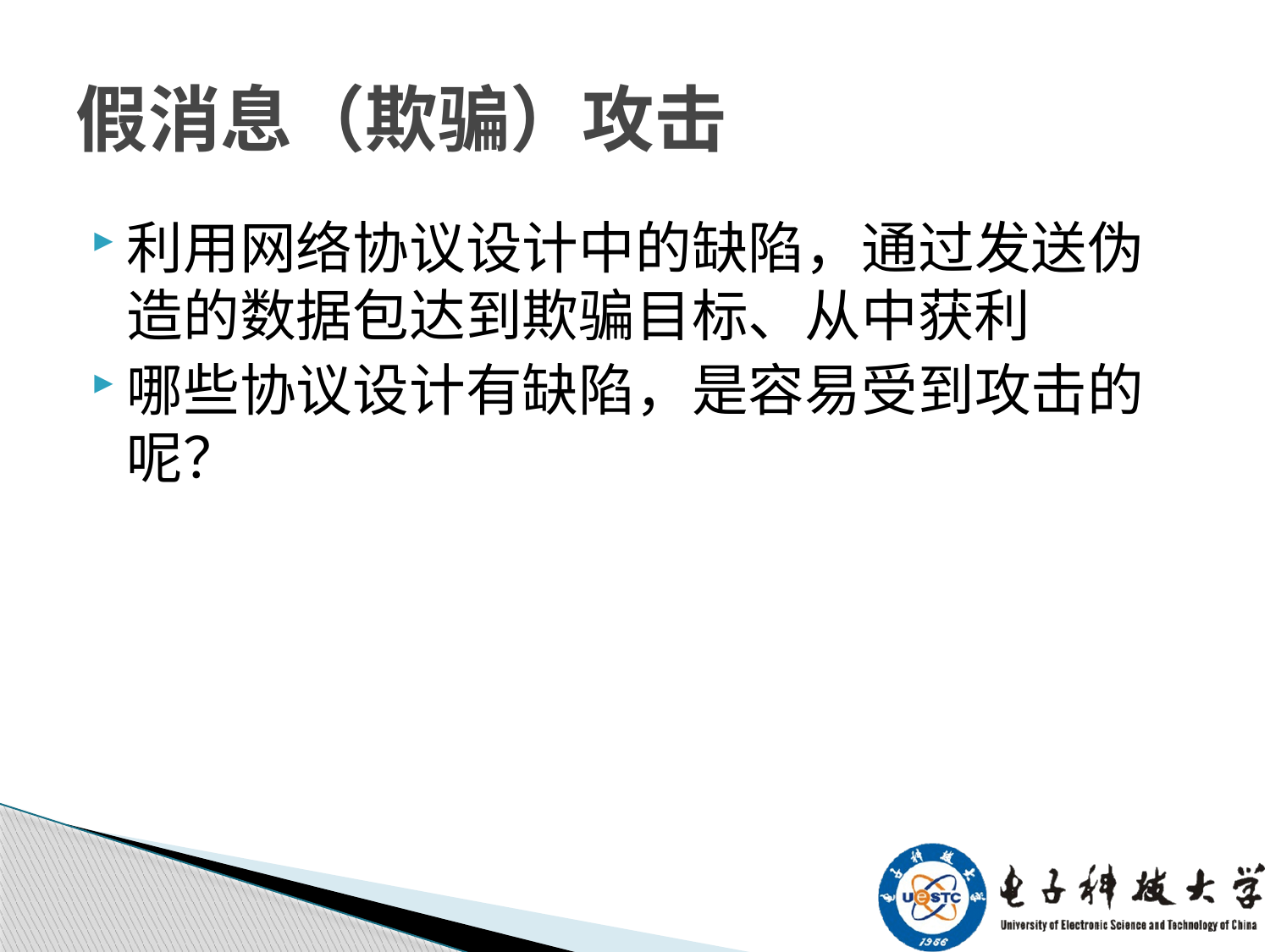

# 假消息（欺骗）攻击
利用网络协议设计中的缺陷，通过发送伪造的数据包达到欺骗目标、从中获利
哪些协议设计有缺陷，是容易受到攻击的呢？